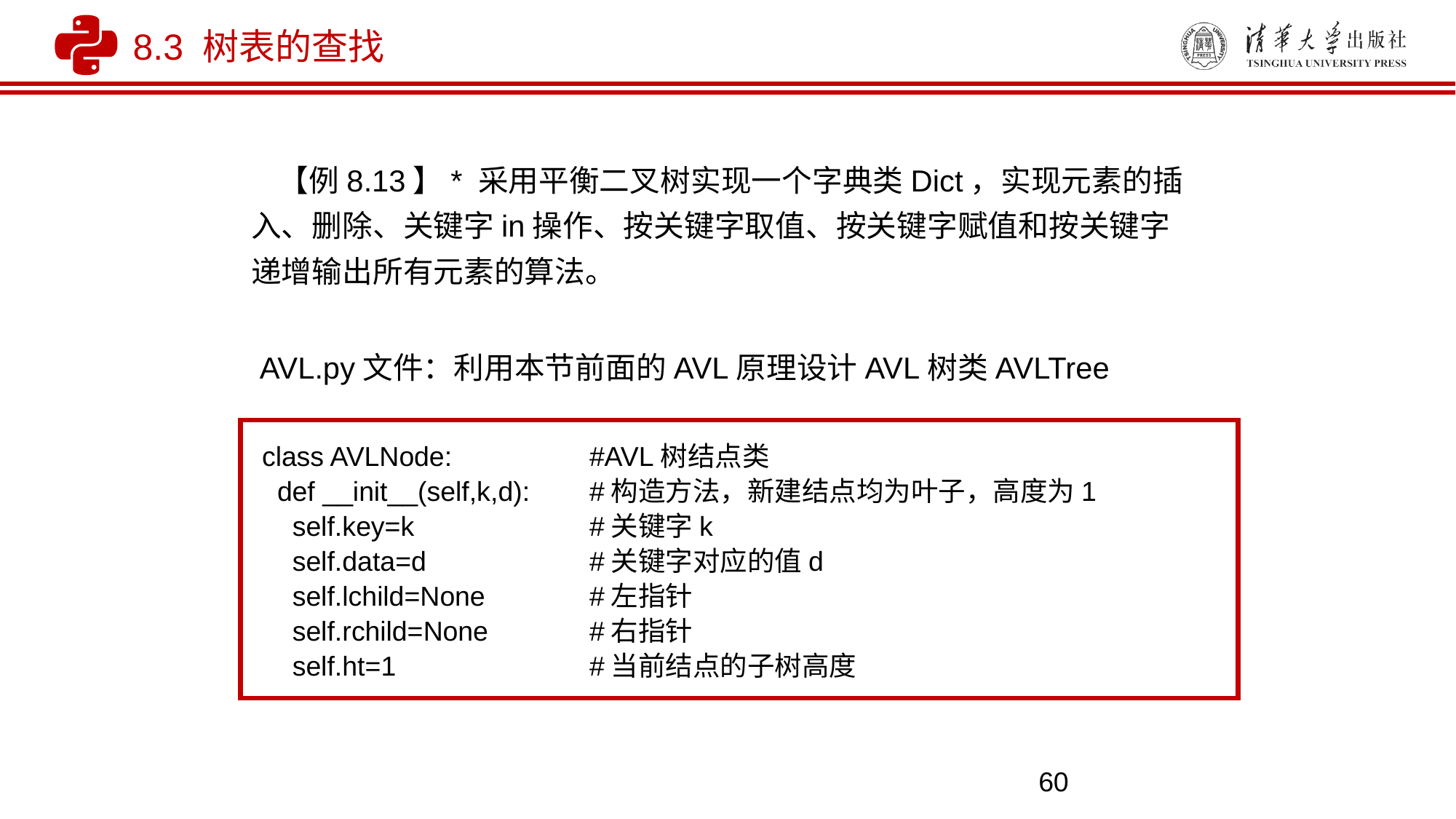

8.3 树表的查找
   【例8.13】* 采用平衡二叉树实现一个字典类Dict，实现元素的插入、删除、关键字in操作、按关键字取值、按关键字赋值和按关键字递增输出所有元素的算法。
AVL.py文件：利用本节前面的AVL原理设计AVL树类AVLTree
class AVLNode:              	#AVL树结点类
  def __init__(self,k,d):   	#构造方法，新建结点均为叶子，高度为1
    self.key=k              	#关键字k
    self.data=d             	#关键字对应的值d
    self.lchild=None        	#左指针
    self.rchild=None        	#右指针
    self.ht=1               	#当前结点的子树高度
60